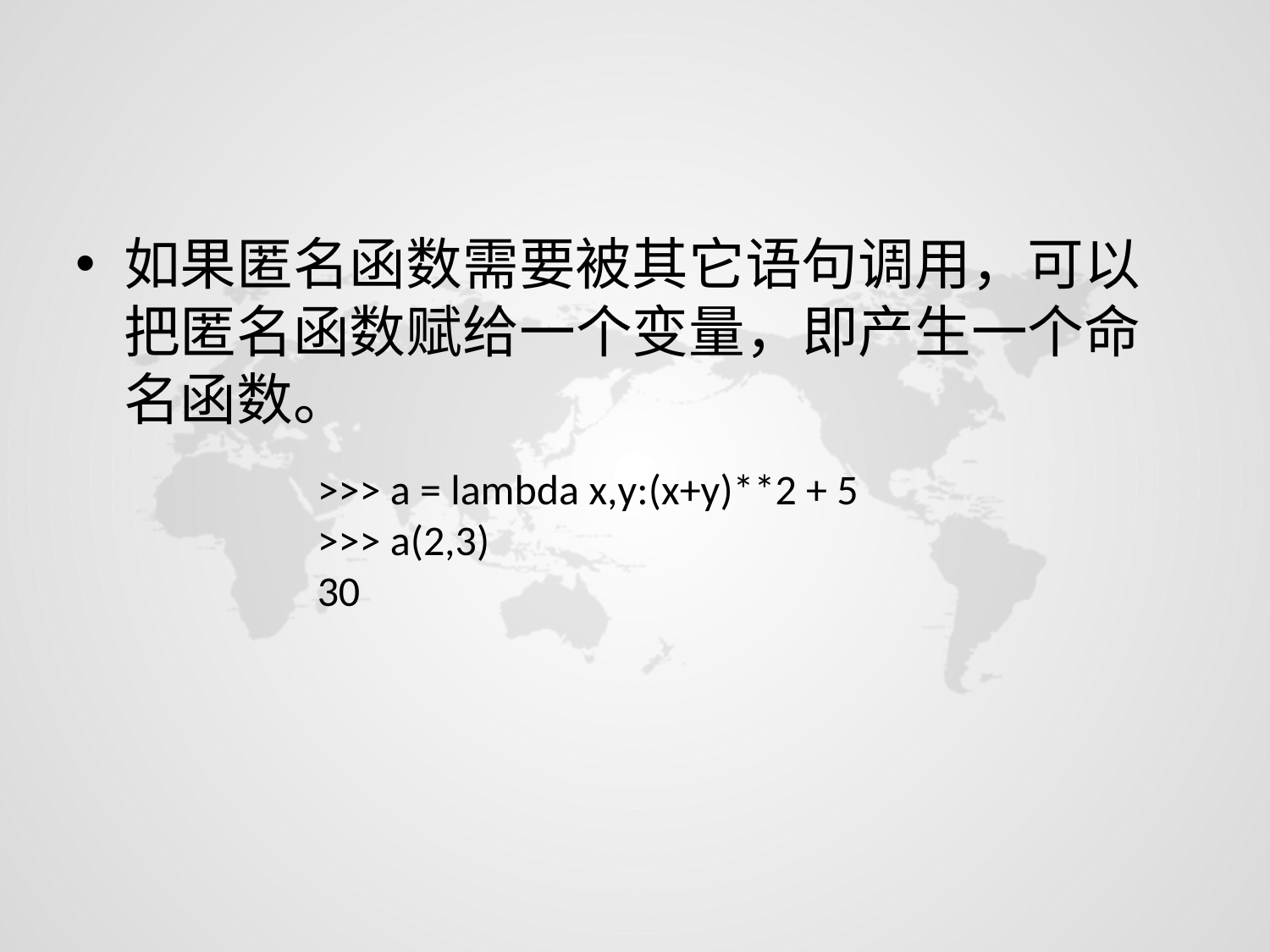

#
如果匿名函数需要被其它语句调用，可以把匿名函数赋给一个变量，即产生一个命名函数。
>>> a = lambda x,y:(x+y)**2 + 5
>>> a(2,3)
30